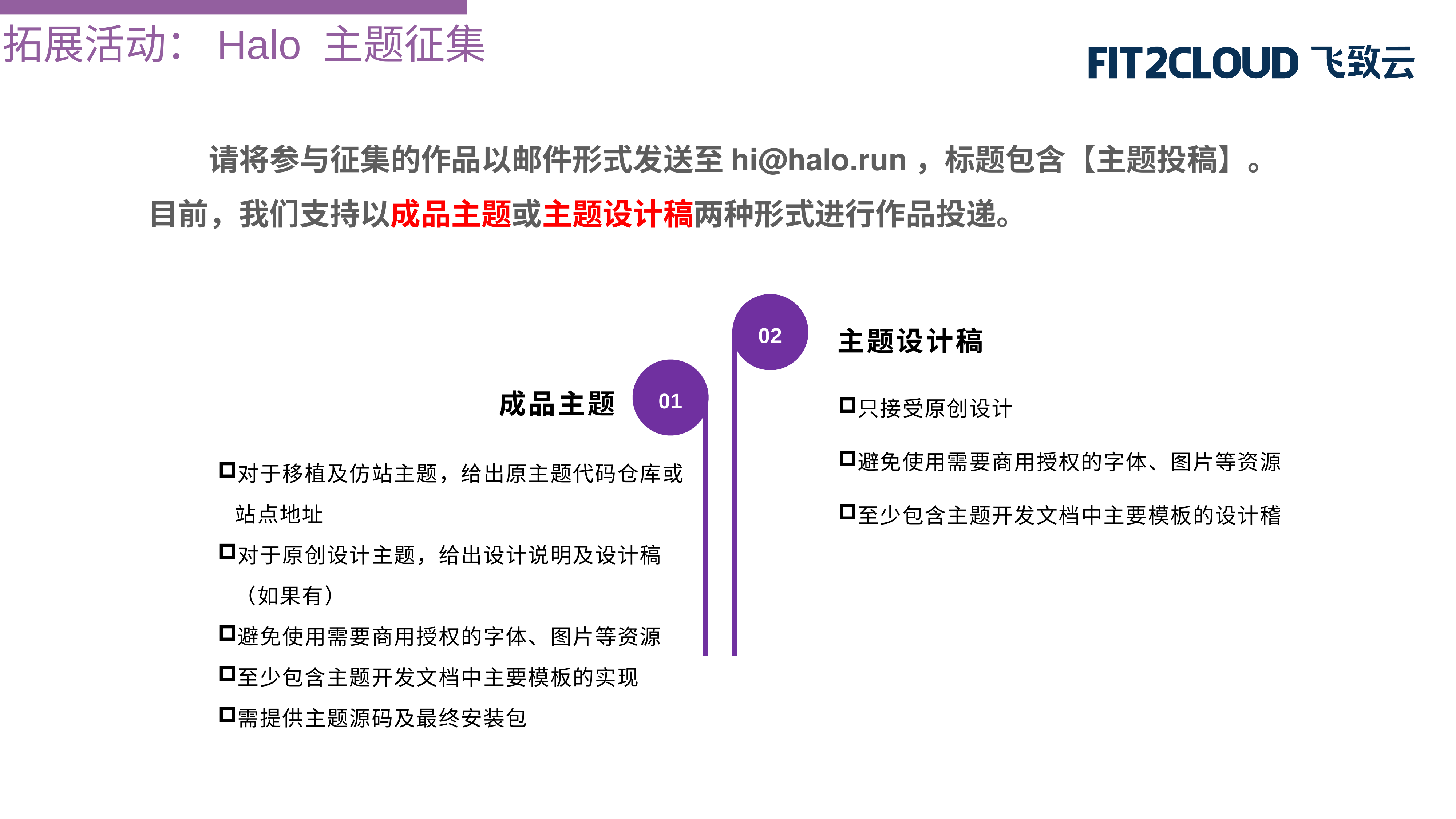

拓展活动：Halo 主题征集

请将参与征集的作品以邮件形式发送至hi@halo.run，标题包含【主题投稿】。目前，我们支持以成品主题或主题设计稿两种形式进行作品投递。
02
主题设计稿

01
只接受原创设计
避免使用需要商用授权的字体、图片等资源
至少包含主题开发文档中主要模板的设计稽
成品主题

对于移植及仿站主题，给出原主题代码仓库或站点地址
对于原创设计主题，给出设计说明及设计稿（如果有）
避免使用需要商用授权的字体、图片等资源
至少包含主题开发文档中主要模板的实现
需提供主题源码及最终安装包